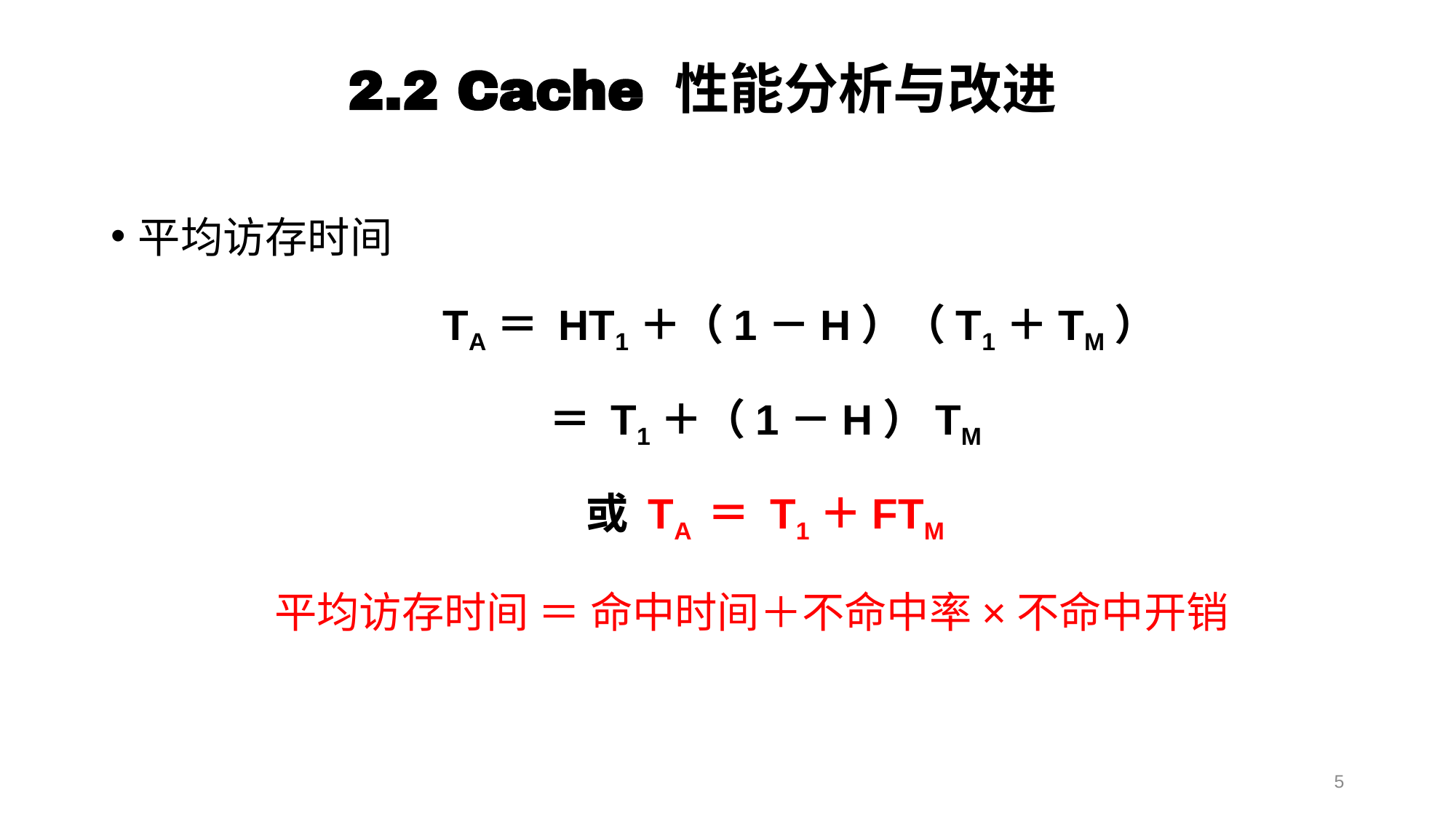

2.2 Cache 性能分析与改进
平均访存时间
　   TA＝ HT1＋（1－H）（T1＋TM）
＝ T1＋（1－H）TM
或 TA ＝ T1＋FTM
		平均访存时间 ＝ 命中时间＋不命中率×不命中开销

5